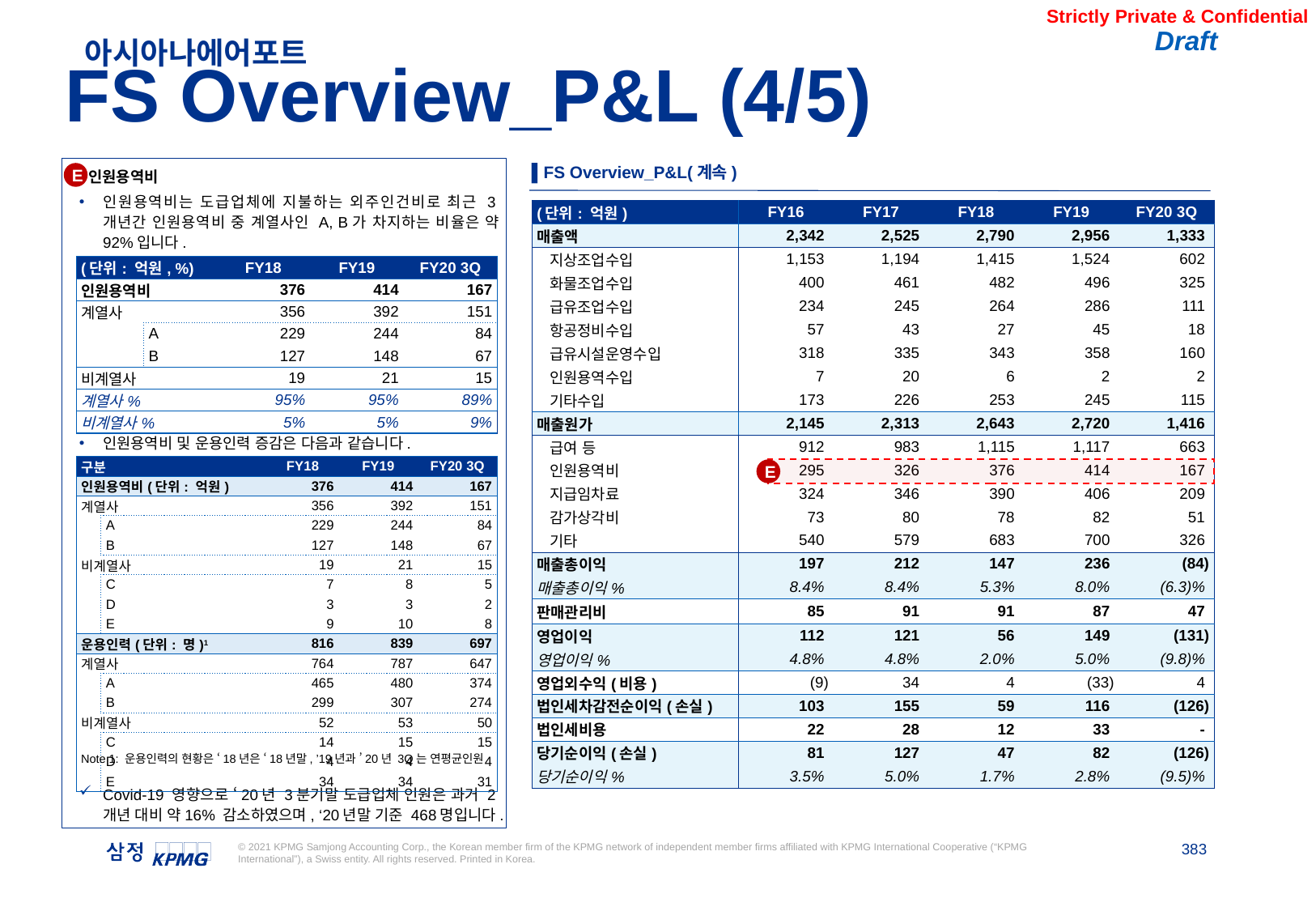

아시아나에어포트
FS Overview_P&L (4/5)
▌FS Overview_P&L(계속)

인원용역비
인원용역비는 도급업체에 지불하는 외주인건비로 최근 3개년간 인원용역비 중 계열사인 A, B가 차지하는 비율은 약 92%입니다.

인원용역비 및 운용인력 증감은 다음과 같습니다.

Covid-19 영향으로 ‘20년 3분기말 도급업체 인원은 과거 2개년 대비 약16% 감소하였으며, ‘20년말 기준 468명입니다.

E
| (단위: 억원) | FY16 | FY17 | FY18 | FY19 | FY20 3Q |
| --- | --- | --- | --- | --- | --- |
| 매출액 | 2,342 | 2,525 | 2,790 | 2,956 | 1,333 |
| 지상조업수입 | 1,153 | 1,194 | 1,415 | 1,524 | 602 |
| 화물조업수입 | 400 | 461 | 482 | 496 | 325 |
| 급유조업수입 | 234 | 245 | 264 | 286 | 111 |
| 항공정비수입 | 57 | 43 | 27 | 45 | 18 |
| 급유시설운영수입 | 318 | 335 | 343 | 358 | 160 |
| 인원용역수입 | 7 | 20 | 6 | 2 | 2 |
| 기타수입 | 173 | 226 | 253 | 245 | 115 |
| 매출원가 | 2,145 | 2,313 | 2,643 | 2,720 | 1,416 |
| 급여 등 | 912 | 983 | 1,115 | 1,117 | 663 |
| 인원용역비 | 295 | 326 | 376 | 414 | 167 |
| 지급임차료 | 324 | 346 | 390 | 406 | 209 |
| 감가상각비 | 73 | 80 | 78 | 82 | 51 |
| 기타 | 540 | 579 | 683 | 700 | 326 |
| 매출총이익 | 197 | 212 | 147 | 236 | (84) |
| 매출총이익% | 8.4% | 8.4% | 5.3% | 8.0% | (6.3)% |
| 판매관리비 | 85 | 91 | 91 | 87 | 47 |
| 영업이익 | 112 | 121 | 56 | 149 | (131) |
| 영업이익% | 4.8% | 4.8% | 2.0% | 5.0% | (9.8)% |
| 영업외수익(비용) | (9) | 34 | 4 | (33) | 4 |
| 법인세차감전순이익(손실) | 103 | 155 | 59 | 116 | (126) |
| 법인세비용 | 22 | 28 | 12 | 33 | - |
| 당기순이익(손실) | 81 | 127 | 47 | 82 | (126) |
| 당기순이익% | 3.5% | 5.0% | 1.7% | 2.8% | (9.5)% |
| (단위: 억원, %) |  | FY18 | FY19 | FY20 3Q |
| --- | --- | --- | --- | --- |
| 인원용역비 |  | 376 | 414 | 167 |
| 계열사 |  | 356 | 392 | 151 |
|  | A | 229 | 244 | 84 |
|  | B | 127 | 148 | 67 |
| 비계열사 |  | 19 | 21 | 15 |
| 계열사% |  | 95% | 95% | 89% |
| 비계열사% |  | 5% | 5% | 9% |
| 구분 |  | FY18 | FY19 | FY20 3Q |
| --- | --- | --- | --- | --- |
| 인원용역비(단위: 억원) |  | 376 | 414 | 167 |
| 계열사 |  | 356 | 392 | 151 |
|  | A | 229 | 244 | 84 |
|  | B | 127 | 148 | 67 |
| 비계열사 |  | 19 | 21 | 15 |
|  | C | 7 | 8 | 5 |
|  | D | 3 | 3 | 2 |
|  | E | 9 | 10 | 8 |
| 운용인력(단위: 명)1 |  | 816 | 839 | 697 |
| 계열사 |  | 764 | 787 | 647 |
|  | A | 465 | 480 | 374 |
|  | B | 299 | 307 | 274 |
| 비계열사 |  | 52 | 53 | 50 |
|  | C | 14 | 15 | 15 |
|  | D | 4 | 4 | 4 |
|  | E | 34 | 34 | 31 |

E
Note 1: 운용인력의 현황은 ‘18년은 ‘18년말, ’19년과 ’20년 3Q는 연평균인원